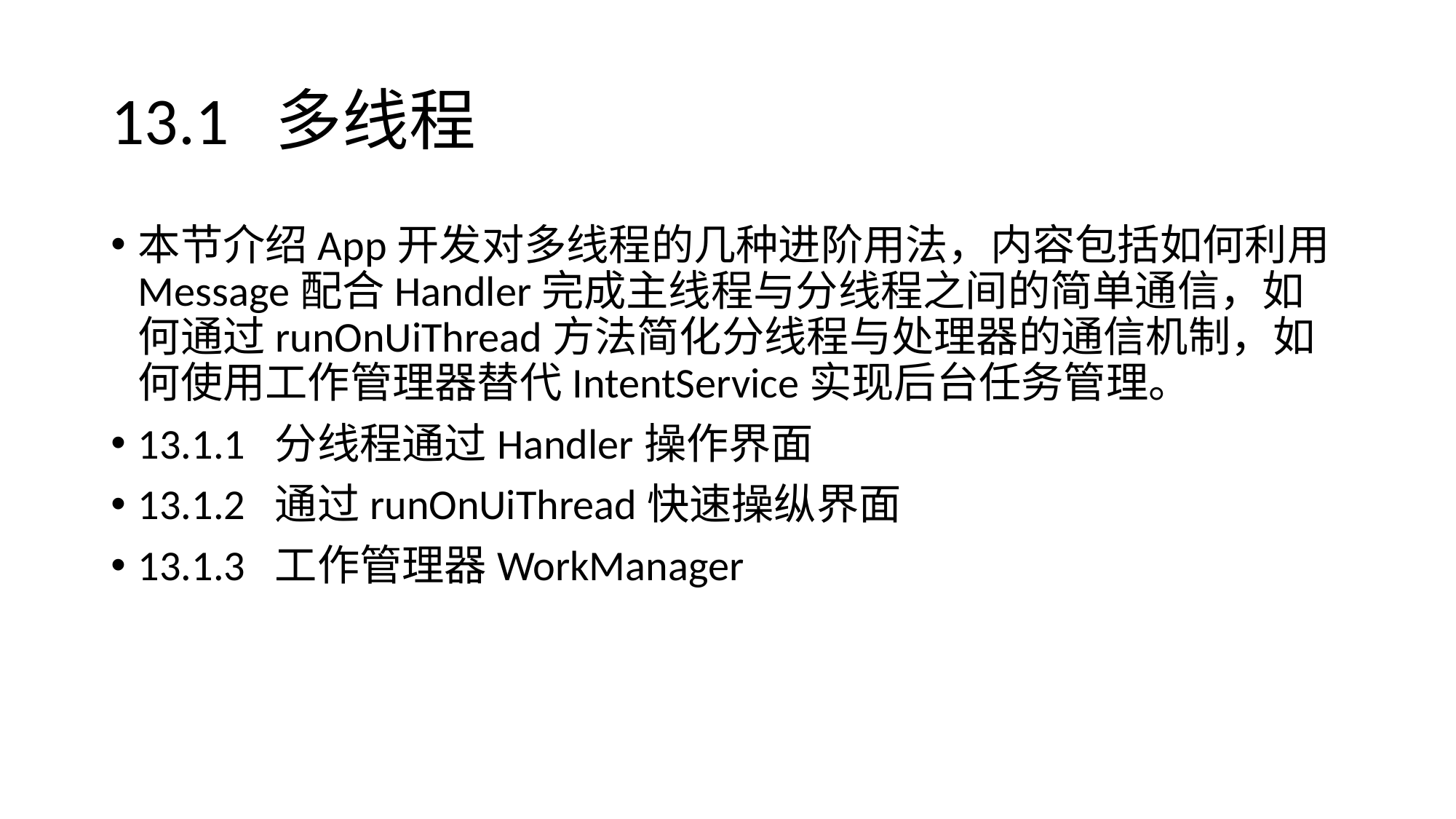

# 13.1  多线程
本节介绍App开发对多线程的几种进阶用法，内容包括如何利用Message配合Handler完成主线程与分线程之间的简单通信，如何通过runOnUiThread方法简化分线程与处理器的通信机制，如何使用工作管理器替代IntentService实现后台任务管理。
13.1.1  分线程通过Handler操作界面
13.1.2  通过runOnUiThread快速操纵界面
13.1.3  工作管理器WorkManager